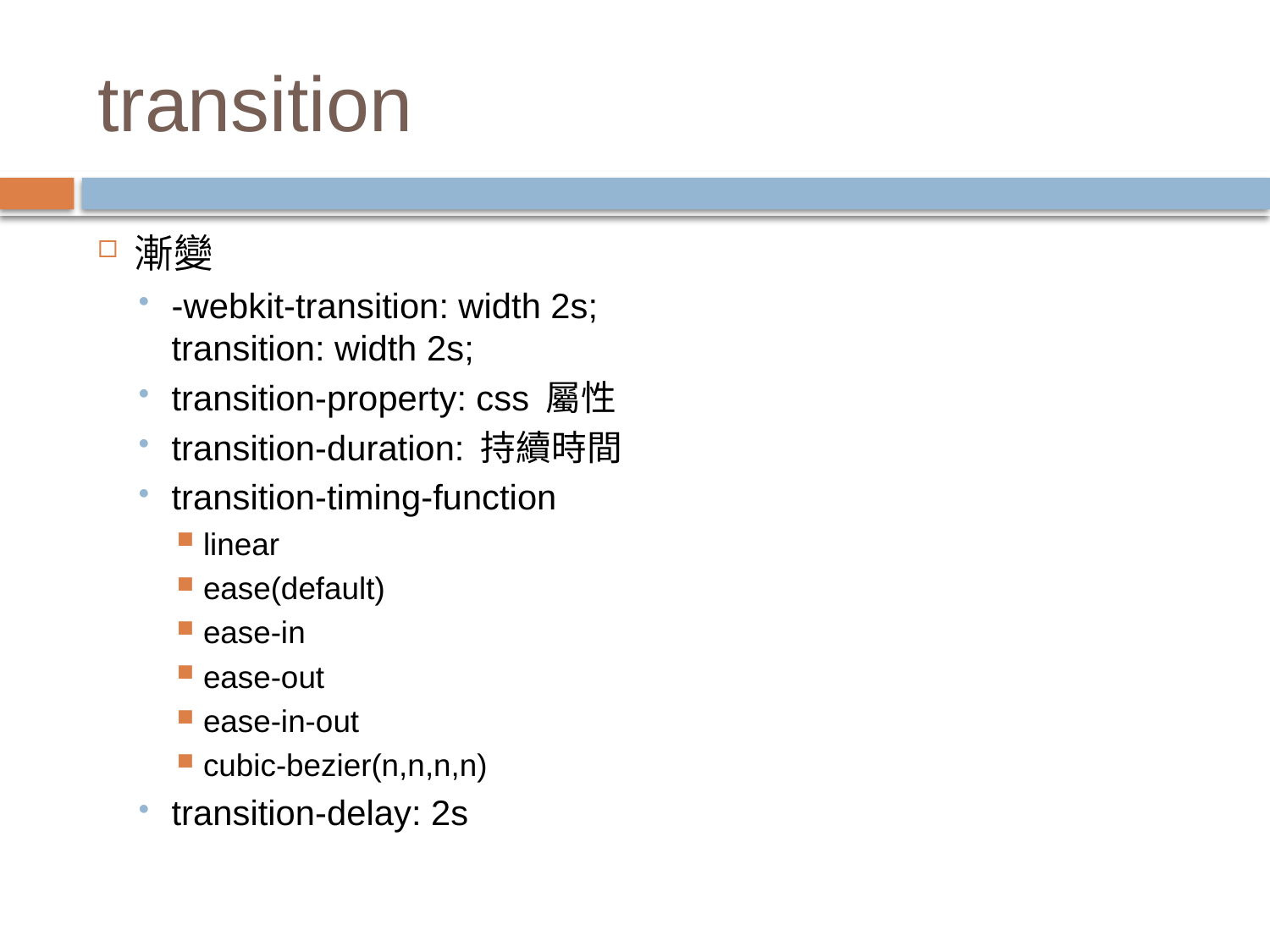

# transition
漸變
-webkit-transition: width 2s;
transition: width 2s;
transition-property: css 屬性
transition-duration: 持續時間
transition-timing-function
linear
ease(default)
ease-in
ease-out
ease-in-out
cubic-bezier(n,n,n,n)
transition-delay: 2s